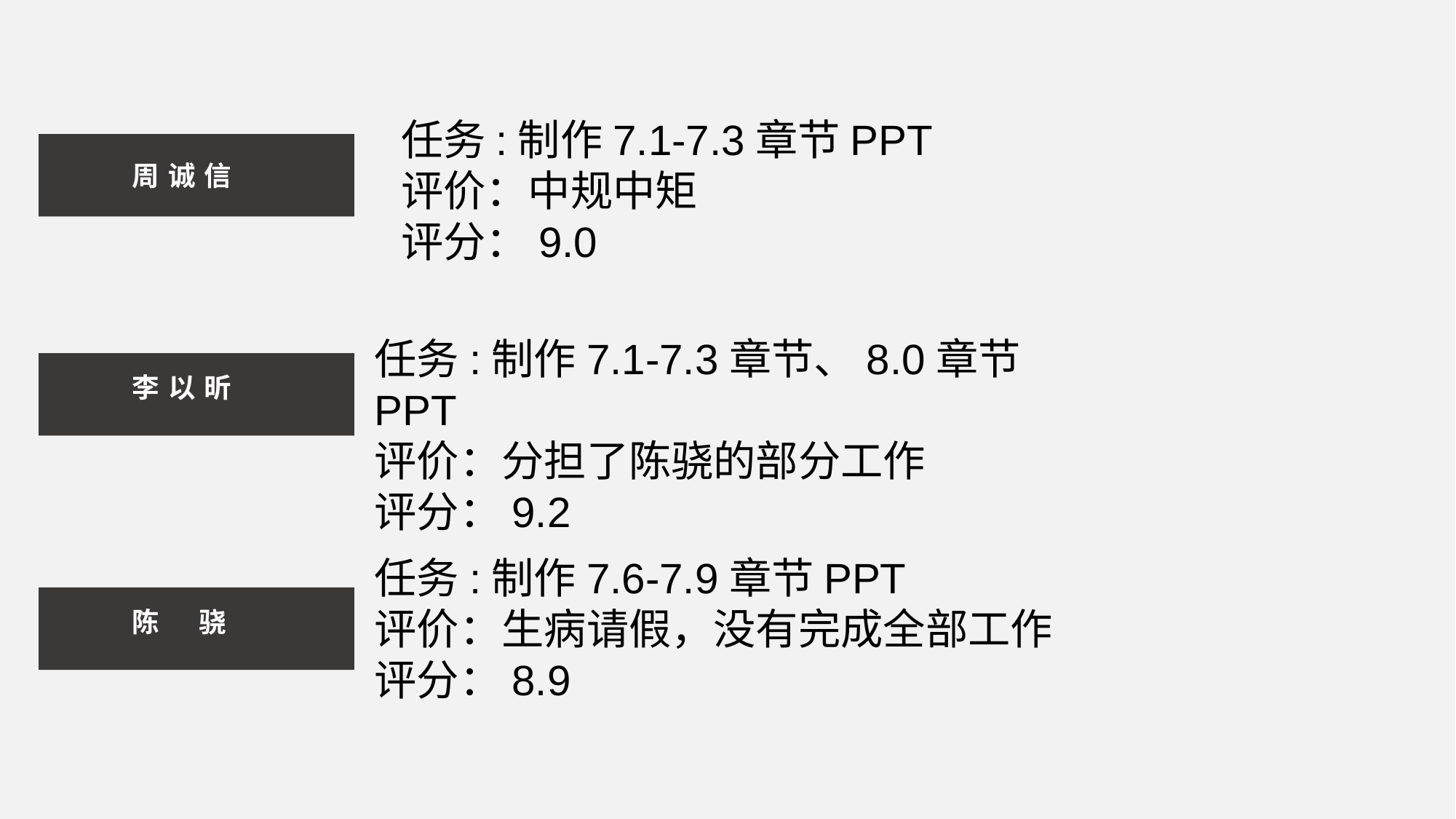

任务:制作7.1-7.3章节PPT
评价：中规中矩
评分：9.0

周诚信
任务:制作7.1-7.3章节、8.0章节PPT
评价：分担了陈骁的部分工作
评分：9.2

李以昕
任务:制作7.6-7.9章节PPT
评价：生病请假，没有完成全部工作
评分：8.9

陈  骁